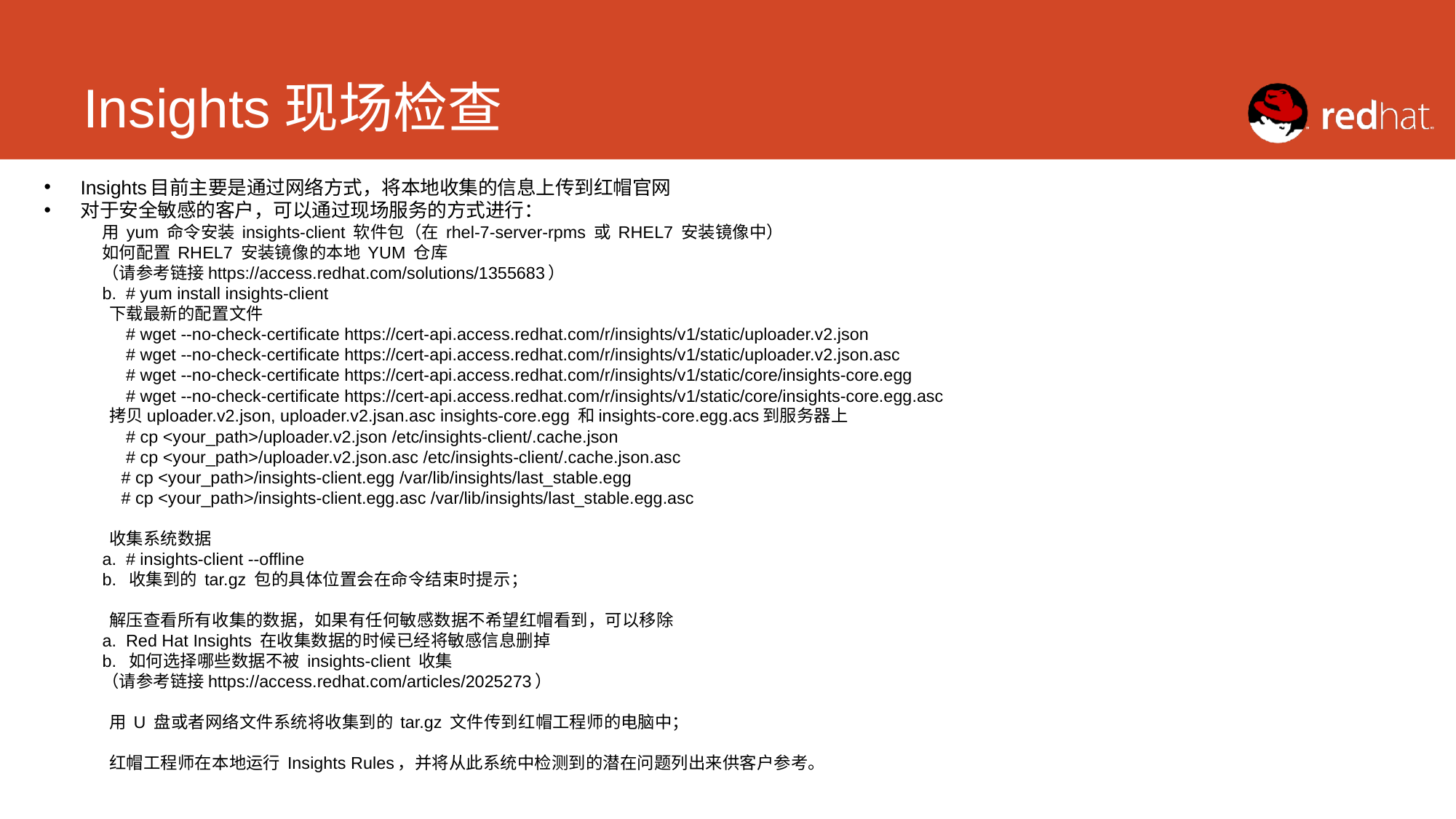

# Insights现场检查
Insights目前主要是通过网络方式，将本地收集的信息上传到红帽官网
对于安全敏感的客户，可以通过现场服务的方式进行：
用 yum 命令安装 insights-client 软件包（在 rhel-7-server-rpms 或 RHEL7 安装镜像中）
如何配置 RHEL7 安装镜像的本地 YUM 仓库
（请参考链接https://access.redhat.com/solutions/1355683）
b.  # yum install insights-client
 下载最新的配置文件
     # wget --no-check-certificate https://cert-api.access.redhat.com/r/insights/v1/static/uploader.v2.json
     # wget --no-check-certificate https://cert-api.access.redhat.com/r/insights/v1/static/uploader.v2.json.asc
     # wget --no-check-certificate https://cert-api.access.redhat.com/r/insights/v1/static/core/insights-core.egg
     # wget --no-check-certificate https://cert-api.access.redhat.com/r/insights/v1/static/core/insights-core.egg.asc
 拷贝uploader.v2.json, uploader.v2.jsan.asc insights-core.egg 和insights-core.egg.acs到服务器上
     # cp <your_path>/uploader.v2.json /etc/insights-client/.cache.json
     # cp <your_path>/uploader.v2.json.asc /etc/insights-client/.cache.json.asc
    # cp <your_path>/insights-client.egg /var/lib/insights/last_stable.egg
    # cp <your_path>/insights-client.egg.asc /var/lib/insights/last_stable.egg.asc

 收集系统数据
a.  # insights-client --offline
b.  收集到的 tar.gz 包的具体位置会在命令结束时提示；

 解压查看所有收集的数据，如果有任何敏感数据不希望红帽看到，可以移除
a.  Red Hat Insights 在收集数据的时候已经将敏感信息删掉
b.  如何选择哪些数据不被 insights-client 收集
（请参考链接https://access.redhat.com/articles/2025273）

 用 U 盘或者网络文件系统将收集到的 tar.gz 文件传到红帽工程师的电脑中；

 红帽工程师在本地运行 Insights Rules，并将从此系统中检测到的潜在问题列出来供客户参考。